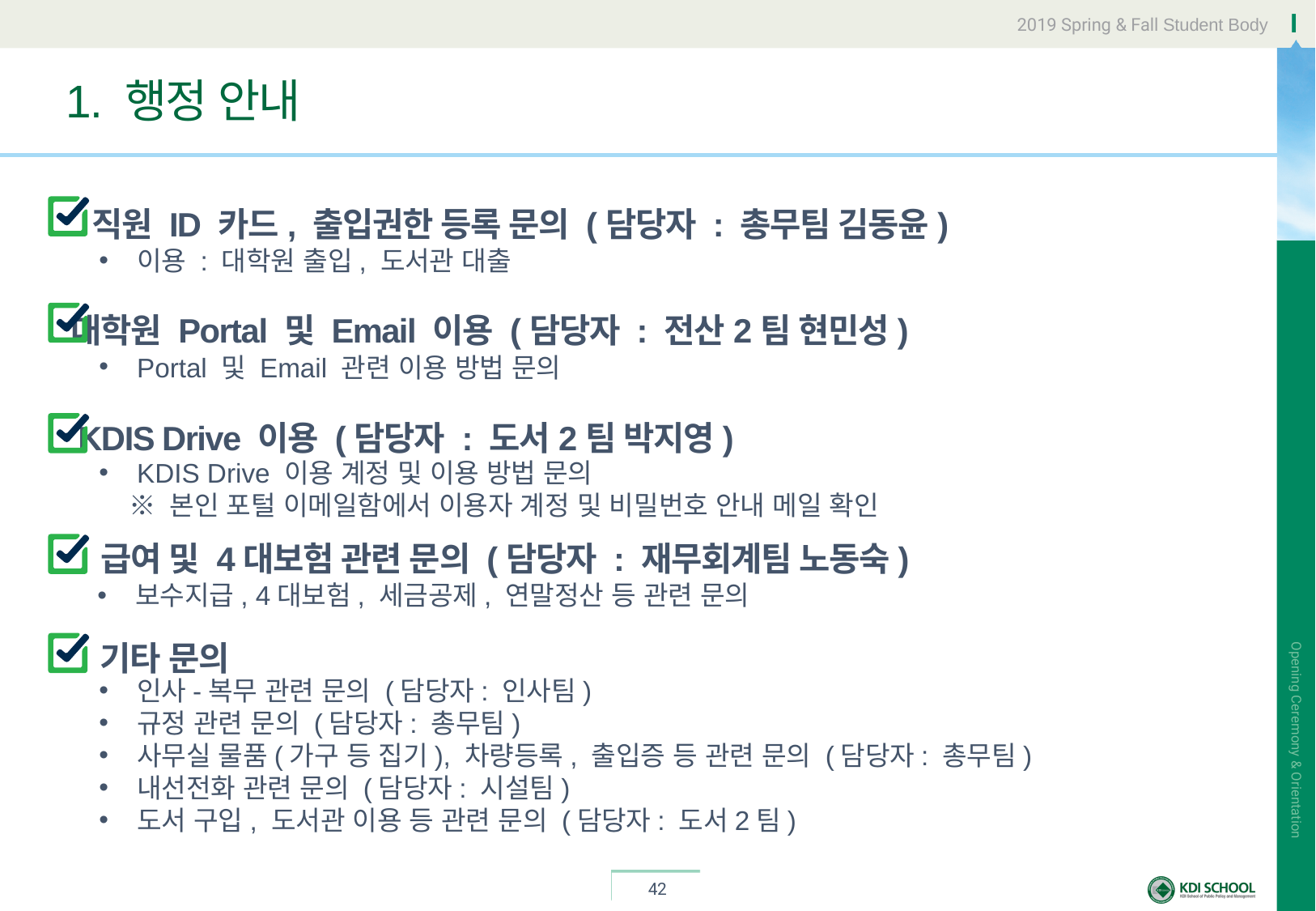

# 1. 행정 안내
직원 ID 카드, 출입권한 등록 문의 (담당자 : 총무팀 김동윤)

이용 : 대학원 출입, 도서관 대출
대학원 Portal 및 Email 이용 (담당자 : 전산2팀 현민성)

Portal 및 Email 관련 이용 방법 문의
KDIS Drive 이용 (담당자 : 도서2팀 박지영)

KDIS Drive 이용 계정 및 이용 방법 문의
    ※ 본인 포털 이메일함에서 이용자 계정 및 비밀번호 안내 메일 확인
급여 및 4대보험 관련 문의 (담당자 : 재무회계팀 노동숙)

보수지급, 4대보험, 세금공제, 연말정산 등 관련 문의
기타 문의

인사-복무 관련 문의 (담당자: 인사팀)
규정 관련 문의 (담당자: 총무팀)
사무실 물품(가구 등 집기), 차량등록, 출입증 등 관련 문의 (담당자: 총무팀)
내선전화 관련 문의 (담당자: 시설팀)
도서 구입, 도서관 이용 등 관련 문의 (담당자: 도서2팀)